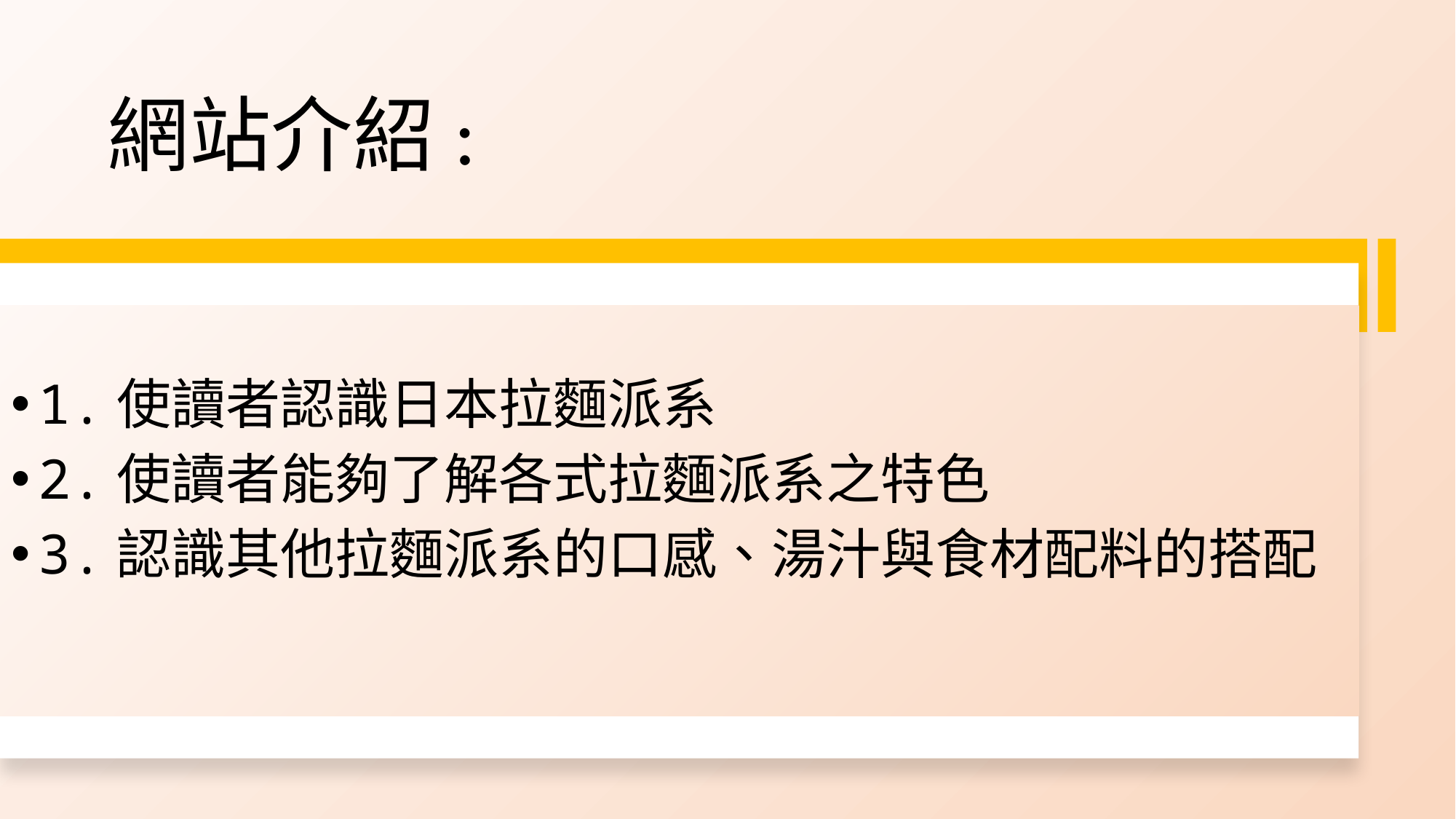

# 網站介紹:

1.使讀者認識日本拉麵派系
2.使讀者能夠了解各式拉麵派系之特色
3.認識其他拉麵派系的口感、湯汁與食材配料的搭配